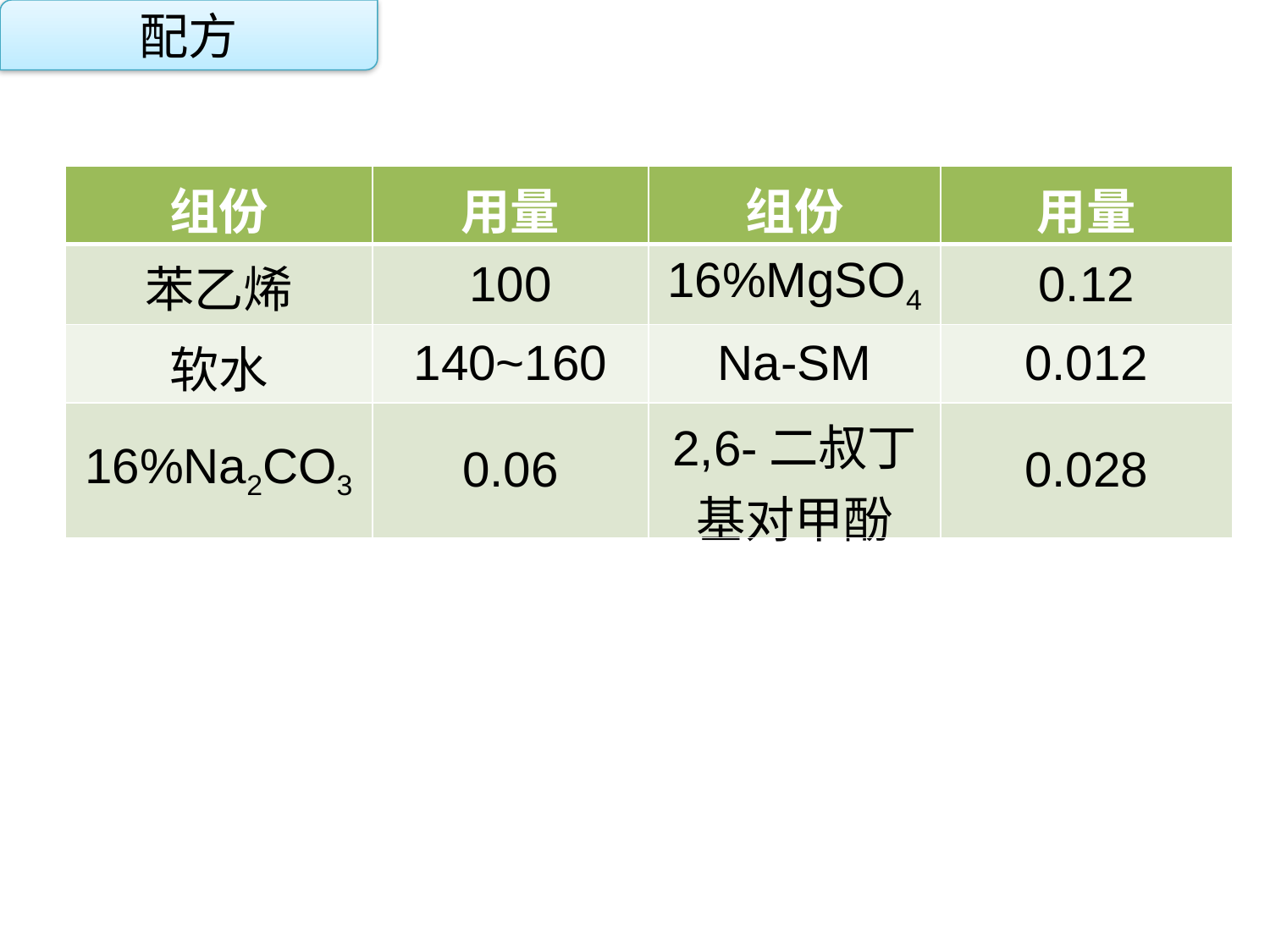

配方
| 组份 | 用量 | 组份 | 用量 |
| --- | --- | --- | --- |
| 苯乙烯 | 100 | 16%MgSO4 | 0.12 |
| 软水 | 140~160 | Na-SM | 0.012 |
| 16%Na2CO3 | 0.06 | 2,6-二叔丁基对甲酚 | 0.028 |
点击添加文本
点击添加文本
点击添加文本
点击添加文本